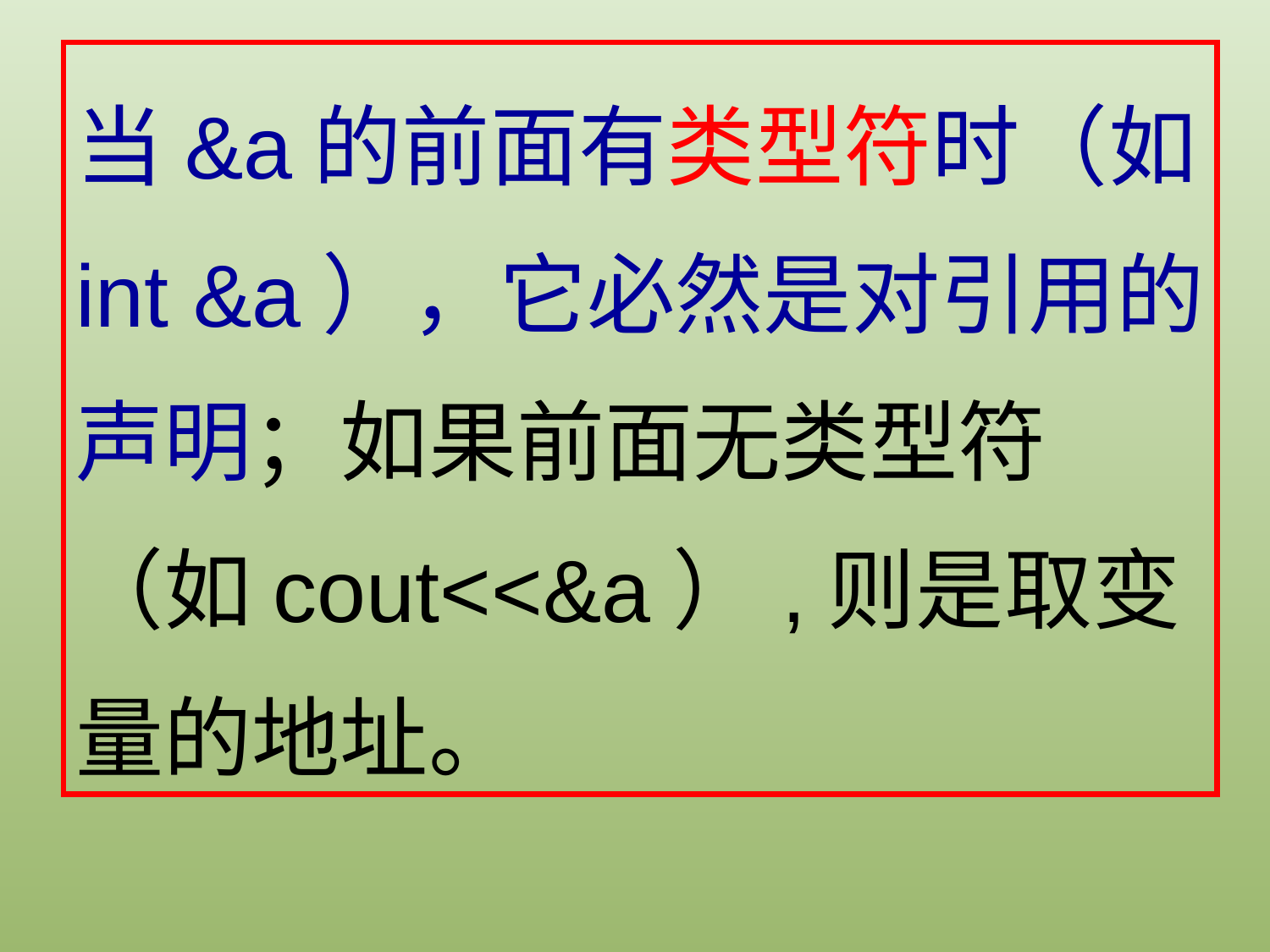

当&a的前面有类型符时（如int &a），它必然是对引用的声明；如果前面无类型符（如cout<<&a）,则是取变量的地址。
549